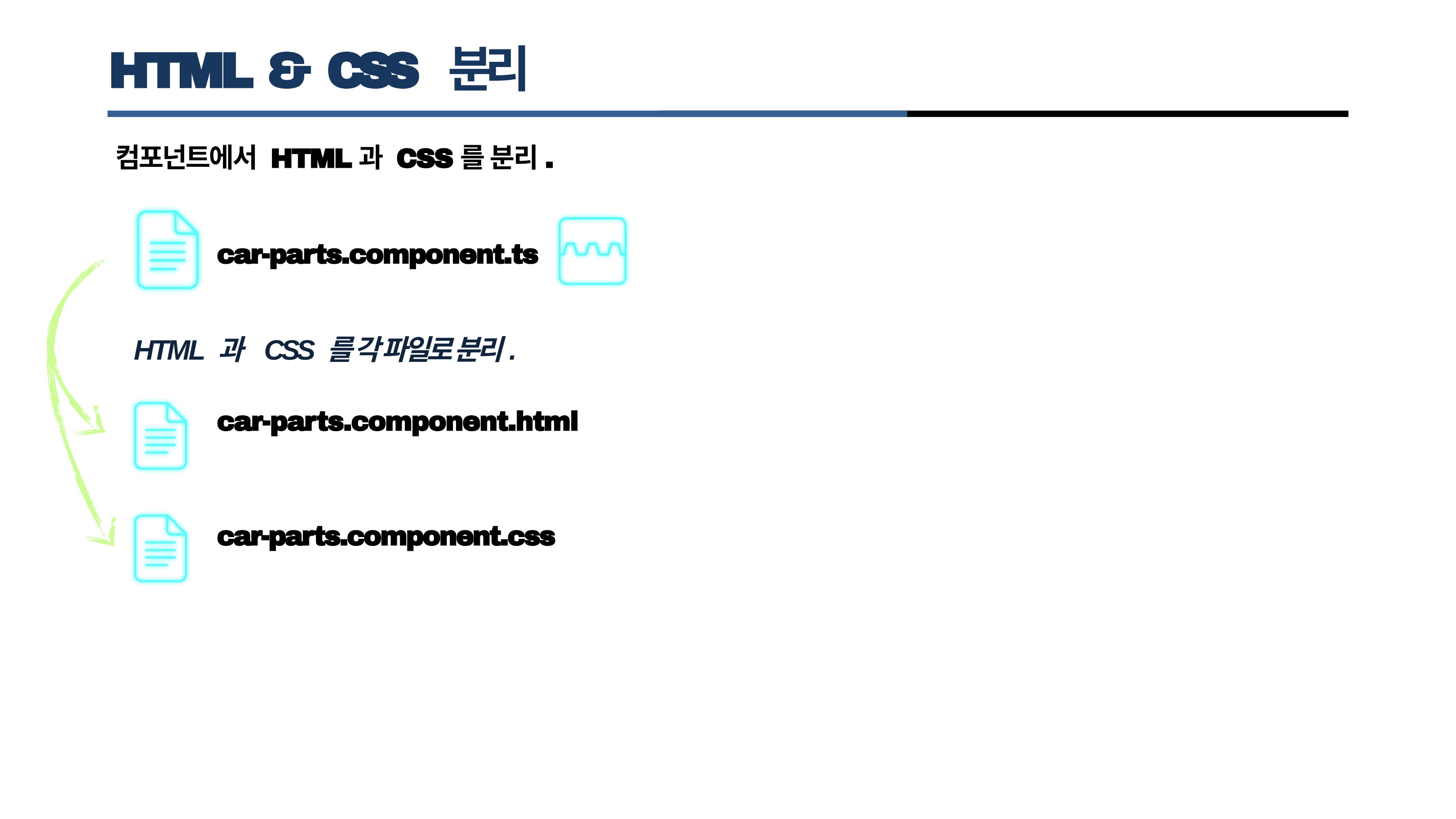

# HTML & CSS  분리
컴포넌트에서 HTML과 CSS를 분리.

car-parts.component.ts

   HTML 과  CSS 를 각 파일로 분리.

car-parts.component.html

car-parts.component.css